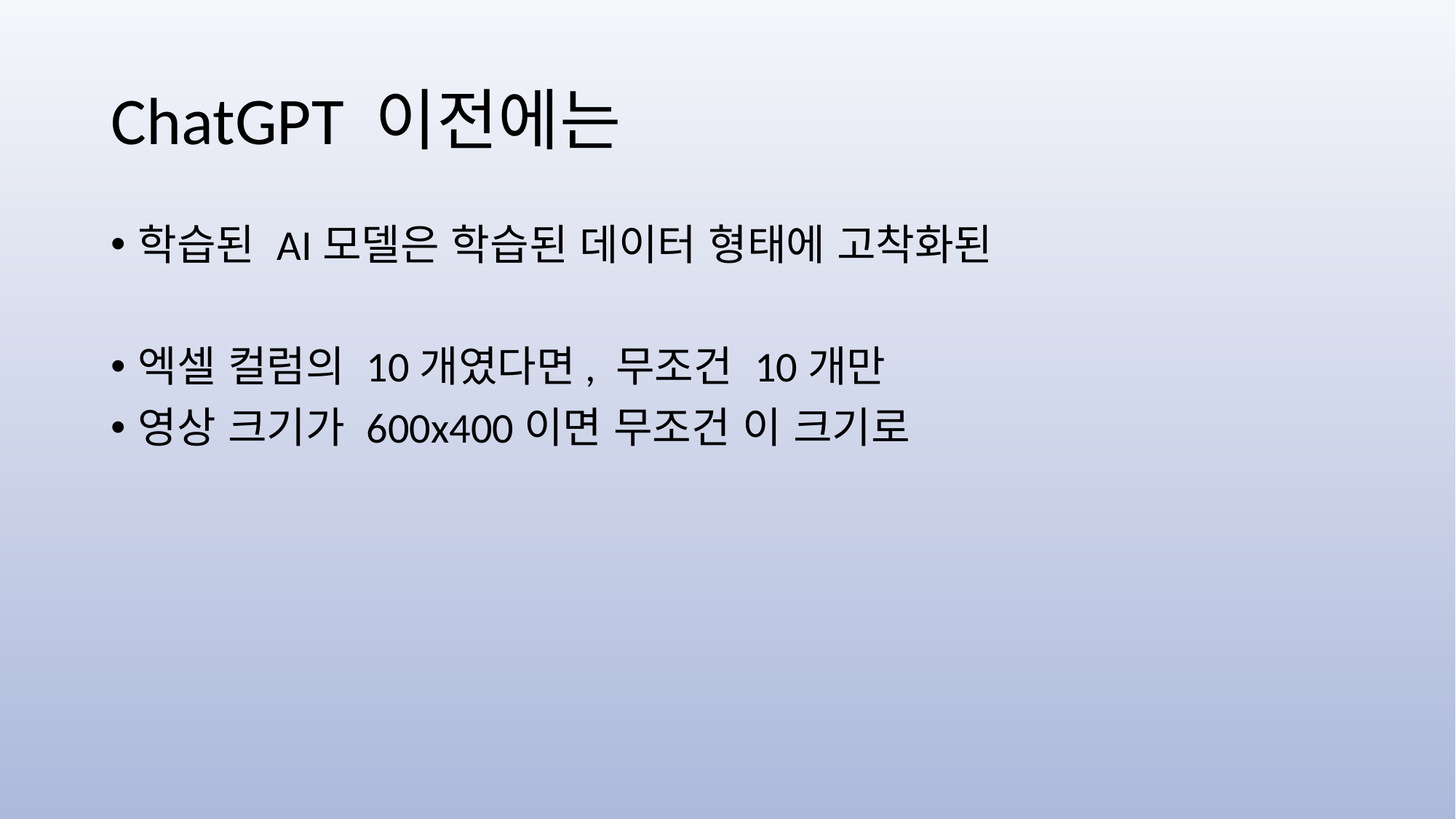

# ChatGPT 이전에는
학습된 AI모델은 학습된 데이터 형태에 고착화된

엑셀 컬럼의 10개였다면, 무조건 10개만
영상 크기가 600x400이면 무조건 이 크기로